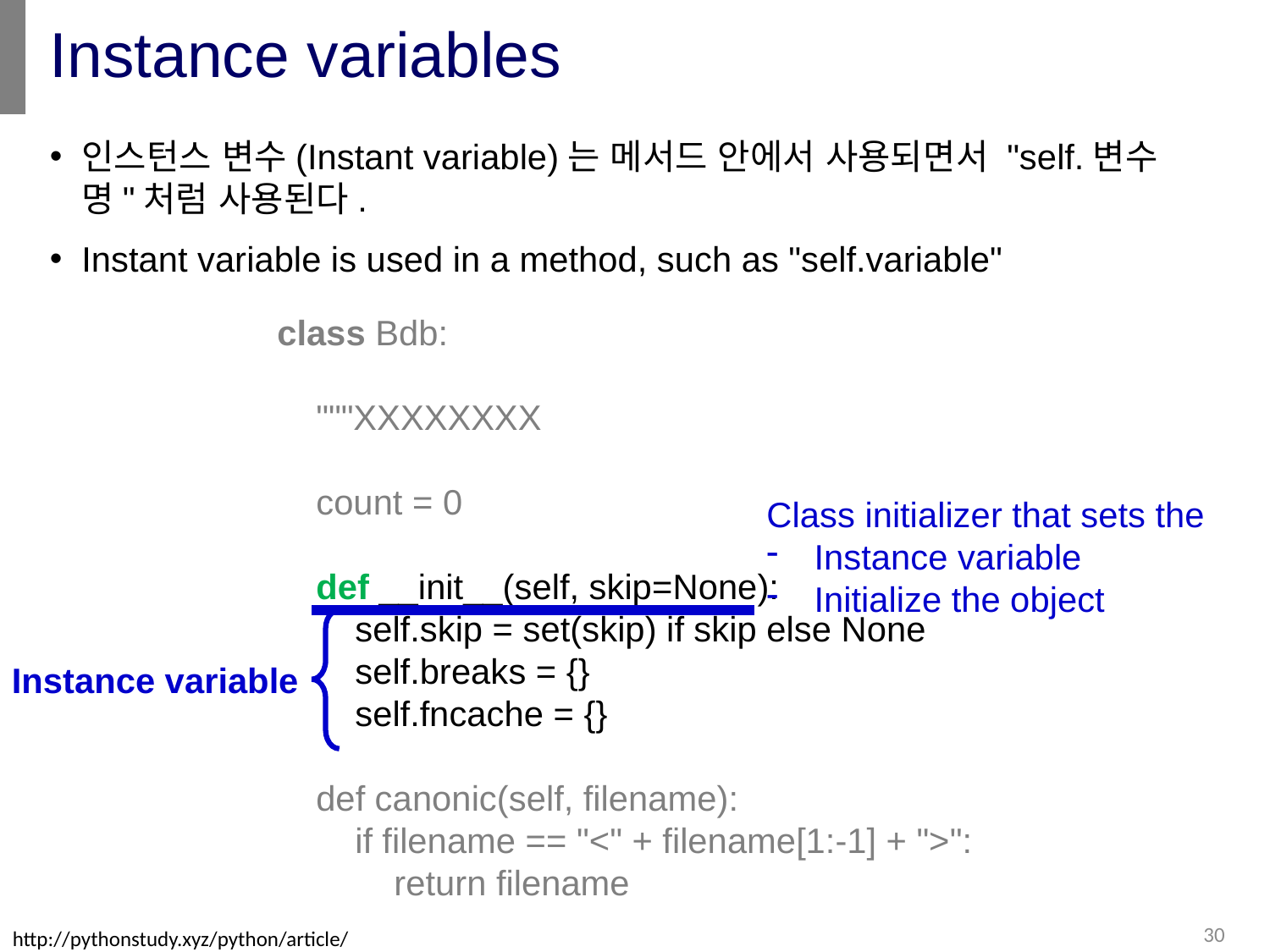

# Instance variables
인스턴스 변수(Instant variable)는 메서드 안에서 사용되면서 "self.변수명"처럼 사용된다.
Instant variable is used in a method, such as "self.variable"
class Bdb:

    """XXXXXXXX

    count = 0

    def __init__(self, skip=None):
        self.skip = set(skip) if skip else None
        self.breaks = {}
        self.fncache = {}

    def canonic(self, filename):
        if filename == "<" + filename[1:-1] + ">":
            return filename
Class initializer that sets the
Instance variable
Initialize the object

Instance variable
30
http://pythonstudy.xyz/python/article/